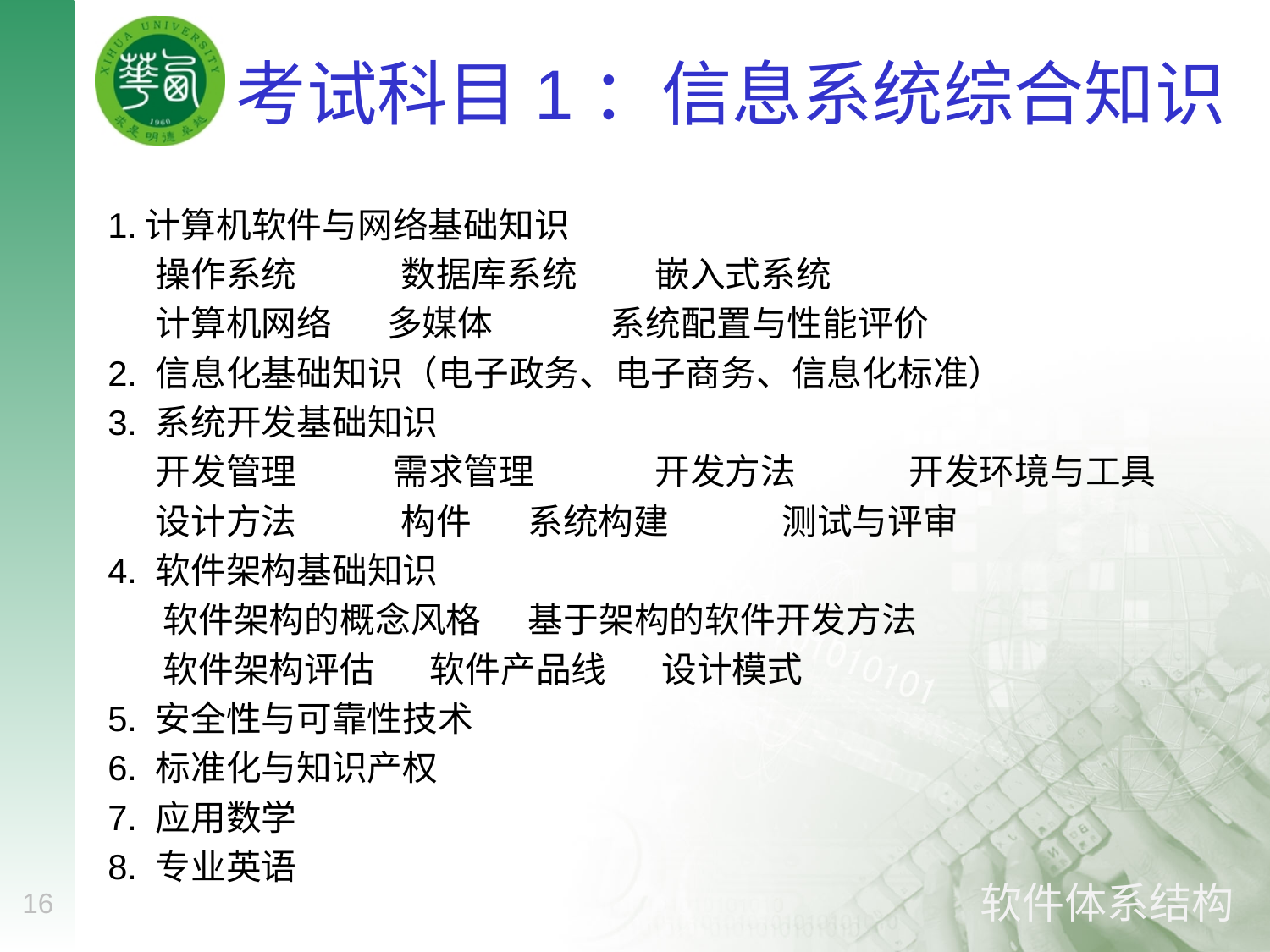

# 考试科目1：信息系统综合知识
1.计算机软件与网络基础知识
     操作系统	     数据库系统	     嵌入式系统
     计算机网络       多媒体               系统配置与性能评价
2. 信息化基础知识（电子政务、电子商务、信息化标准）
3. 系统开发基础知识
     开发管理	    需求管理	     开发方法	     开发环境与工具
     设计方法	     构件	     系统构建	     测试与评审
4. 软件架构基础知识
      软件架构的概念风格      基于架构的软件开发方法
      软件架构评估       软件产品线       设计模式
5. 安全性与可靠性技术
6. 标准化与知识产权
7. 应用数学
8. 专业英语
16